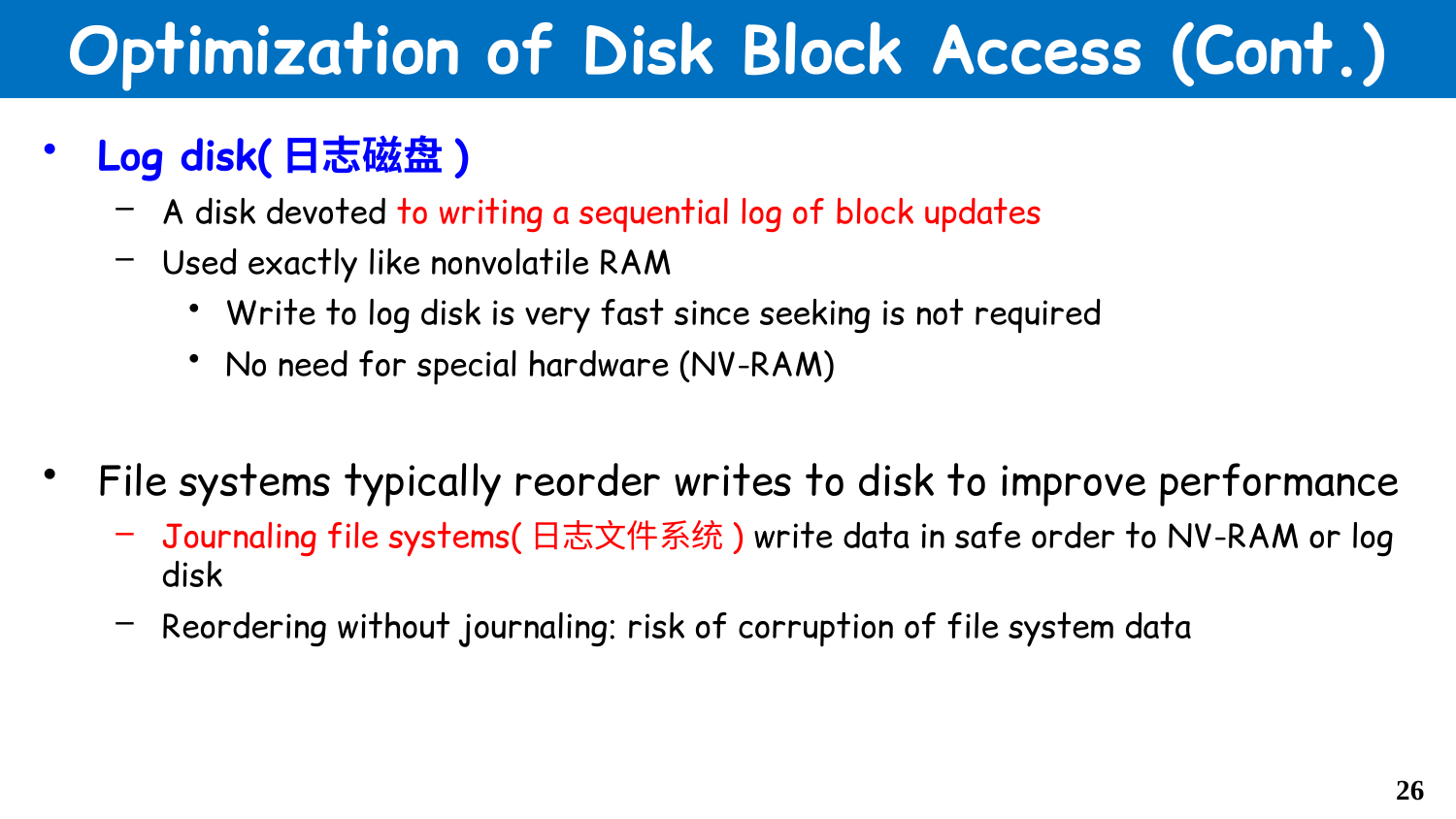

# Optimization of Disk Block Access (Cont.)
Log disk(日志磁盘)
A disk devoted to writing a sequential log of block updates
Used exactly like nonvolatile RAM
Write to log disk is very fast since seeking is not required
No need for special hardware (NV-RAM)

File systems typically reorder writes to disk to improve performance
Journaling file systems(日志文件系统) write data in safe order to NV-RAM or log disk
Reordering without journaling: risk of corruption of file system data